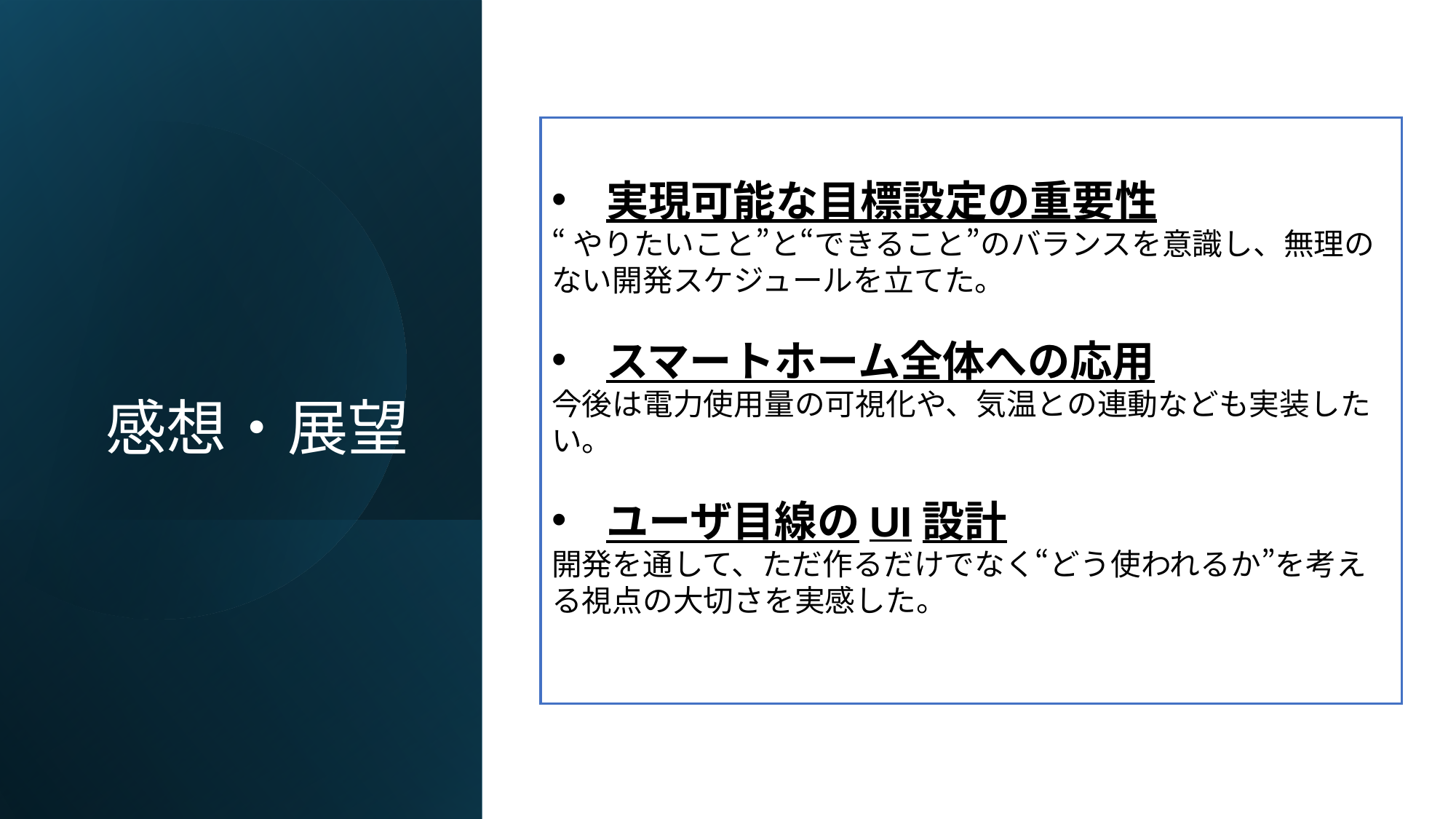

# 感想・展望

実現可能な目標設定の重要性
“やりたいこと”と“できること”のバランスを意識し、無理のない開発スケジュールを立てた。

スマートホーム全体への応用
今後は電力使用量の可視化や、気温との連動なども実装したい。

ユーザ目線のUI設計
開発を通して、ただ作るだけでなく“どう使われるか”を考える視点の大切さを実感した。